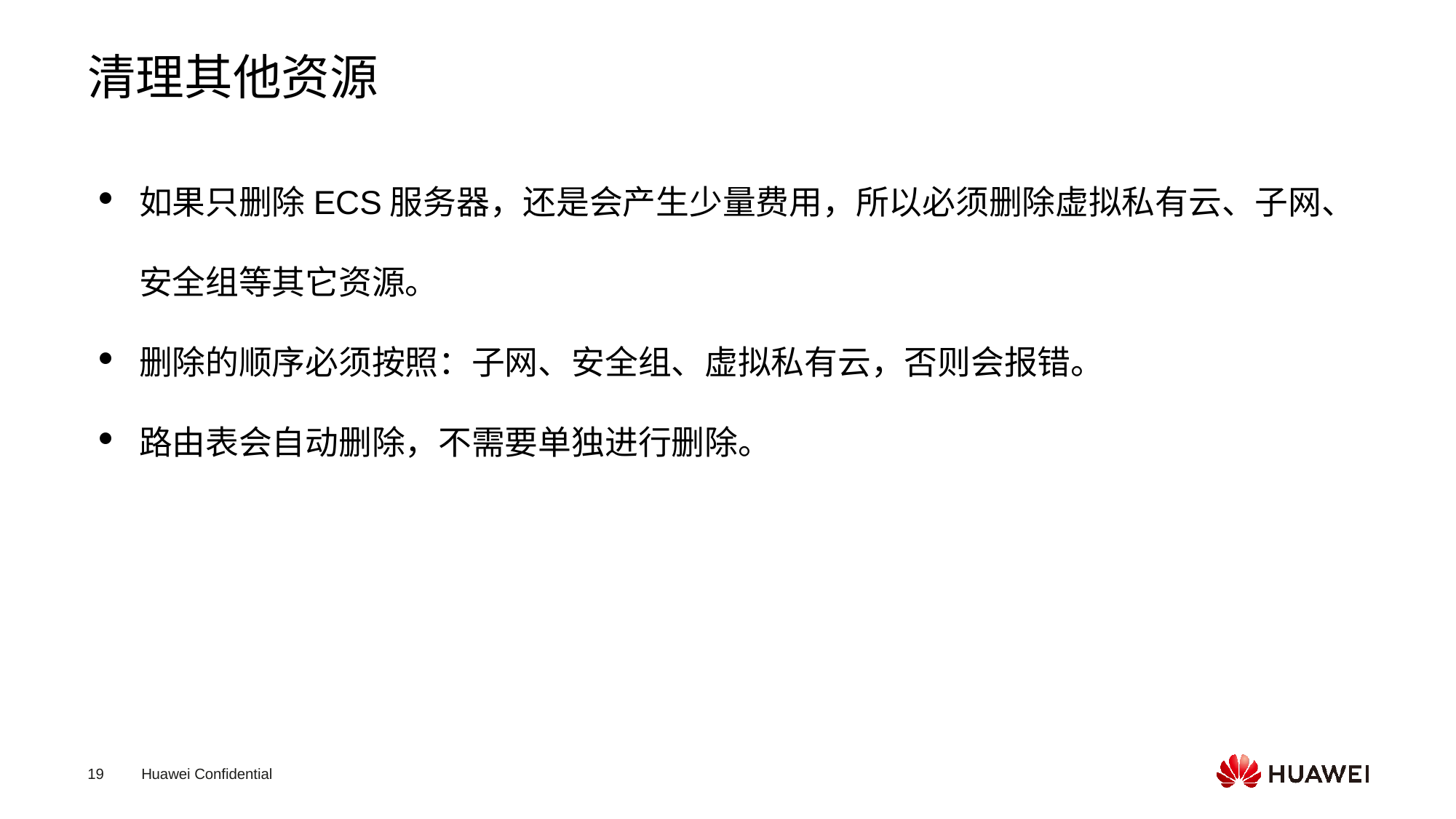

# 清理其他资源
如果只删除ECS服务器，还是会产生少量费用，所以必须删除虚拟私有云、子网、安全组等其它资源。
删除的顺序必须按照：子网、安全组、虚拟私有云，否则会报错。
路由表会自动删除，不需要单独进行删除。